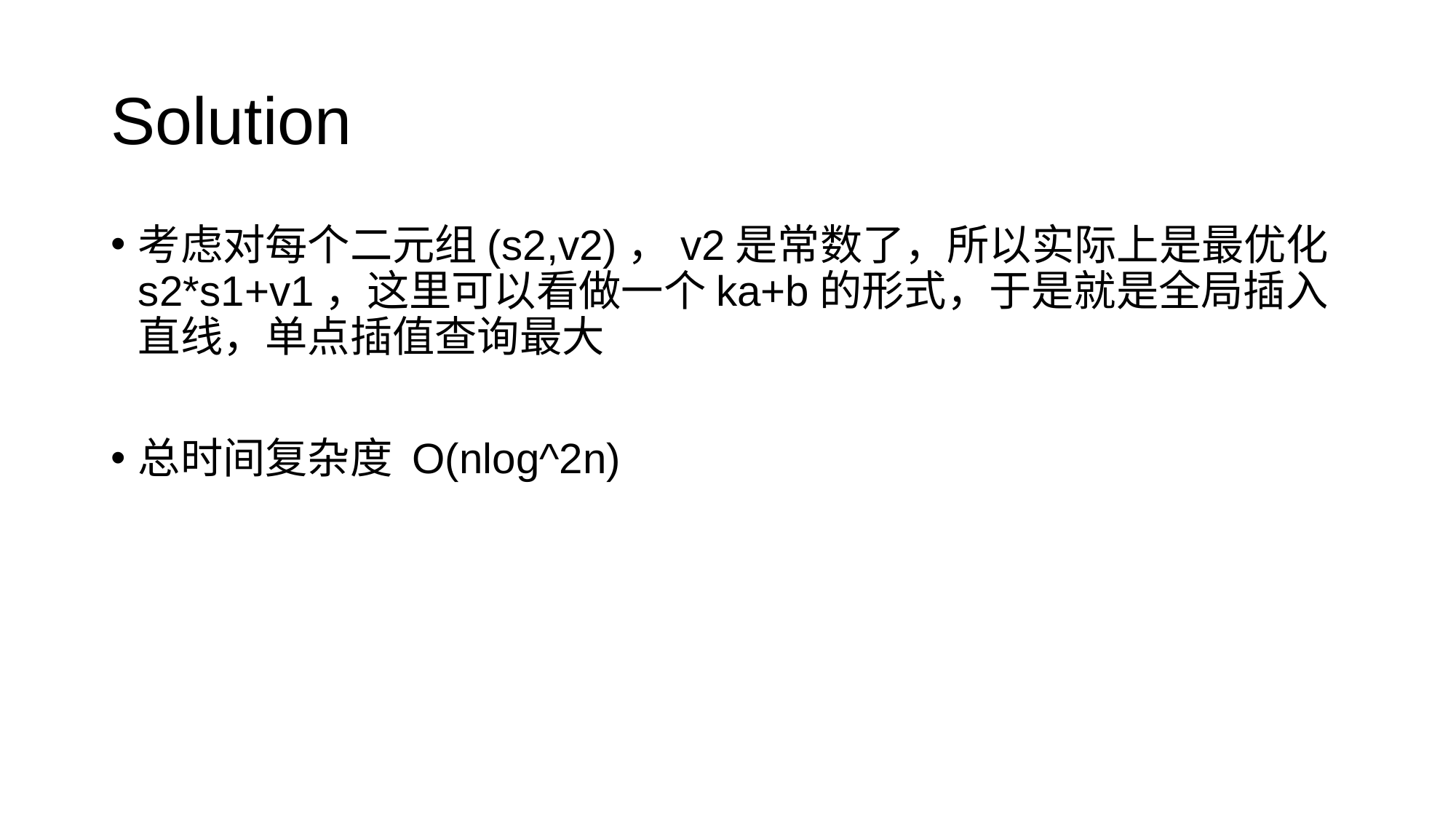

# Solution
考虑对每个二元组(s2,v2)，v2是常数了，所以实际上是最优化s2*s1+v1，这里可以看做一个ka+b的形式，于是就是全局插入直线，单点插值查询最大

总时间复杂度 O(nlog^2n)